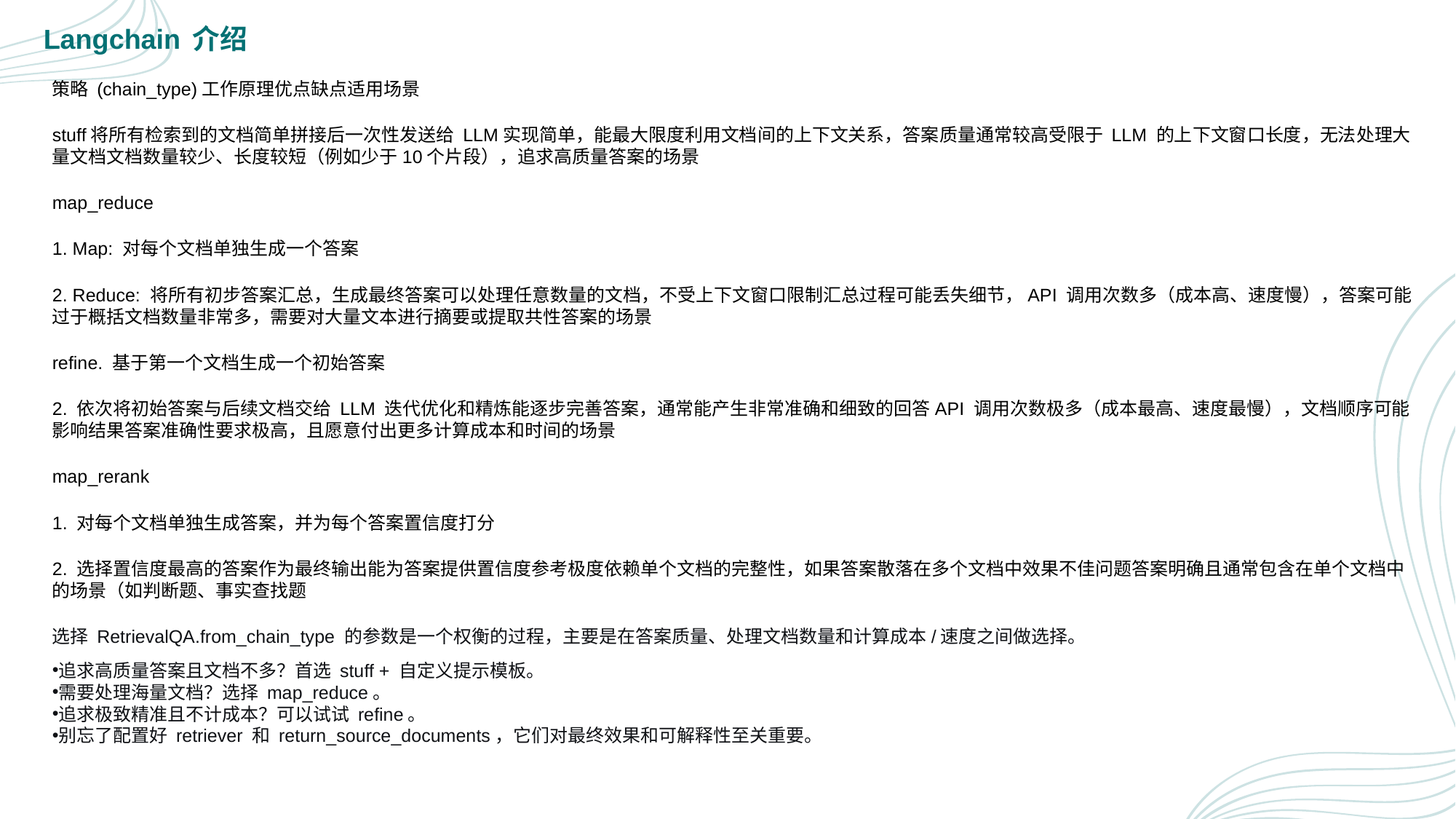

Langchain 介绍
策略 (chain_type)工作原理优点缺点适用场景
stuff将所有检索到的文档简单拼接后一次性发送给 LLM实现简单，能最大限度利用文档间的上下文关系，答案质量通常较高受限于 LLM 的上下文窗口长度，无法处理大量文档文档数量较少、长度较短（例如少于10个片段），追求高质量答案的场景
map_reduce
1. Map: 对每个文档单独生成一个答案
2. Reduce: 将所有初步答案汇总，生成最终答案可以处理任意数量的文档，不受上下文窗口限制汇总过程可能丢失细节，API 调用次数多（成本高、速度慢），答案可能过于概括文档数量非常多，需要对大量文本进行摘要或提取共性答案的场景
refine. 基于第一个文档生成一个初始答案
2. 依次将初始答案与后续文档交给 LLM 迭代优化和精炼能逐步完善答案，通常能产生非常准确和细致的回答API 调用次数极多（成本最高、速度最慢），文档顺序可能影响结果答案准确性要求极高，且愿意付出更多计算成本和时间的场景
map_rerank
1. 对每个文档单独生成答案，并为每个答案置信度打分
2. 选择置信度最高的答案作为最终输出能为答案提供置信度参考极度依赖单个文档的完整性，如果答案散落在多个文档中效果不佳问题答案明确且通常包含在单个文档中的场景（如判断题、事实查找题
选择 RetrievalQA.from_chain_type 的参数是一个权衡的过程，主要是在答案质量、处理文档数量和计算成本/速度之间做选择。
追求高质量答案且文档不多？首选 stuff + 自定义提示模板。
需要处理海量文档？选择 map_reduce。
追求极致精准且不计成本？可以试试 refine。
别忘了配置好 retriever 和 return_source_documents，它们对最终效果和可解释性至关重要。